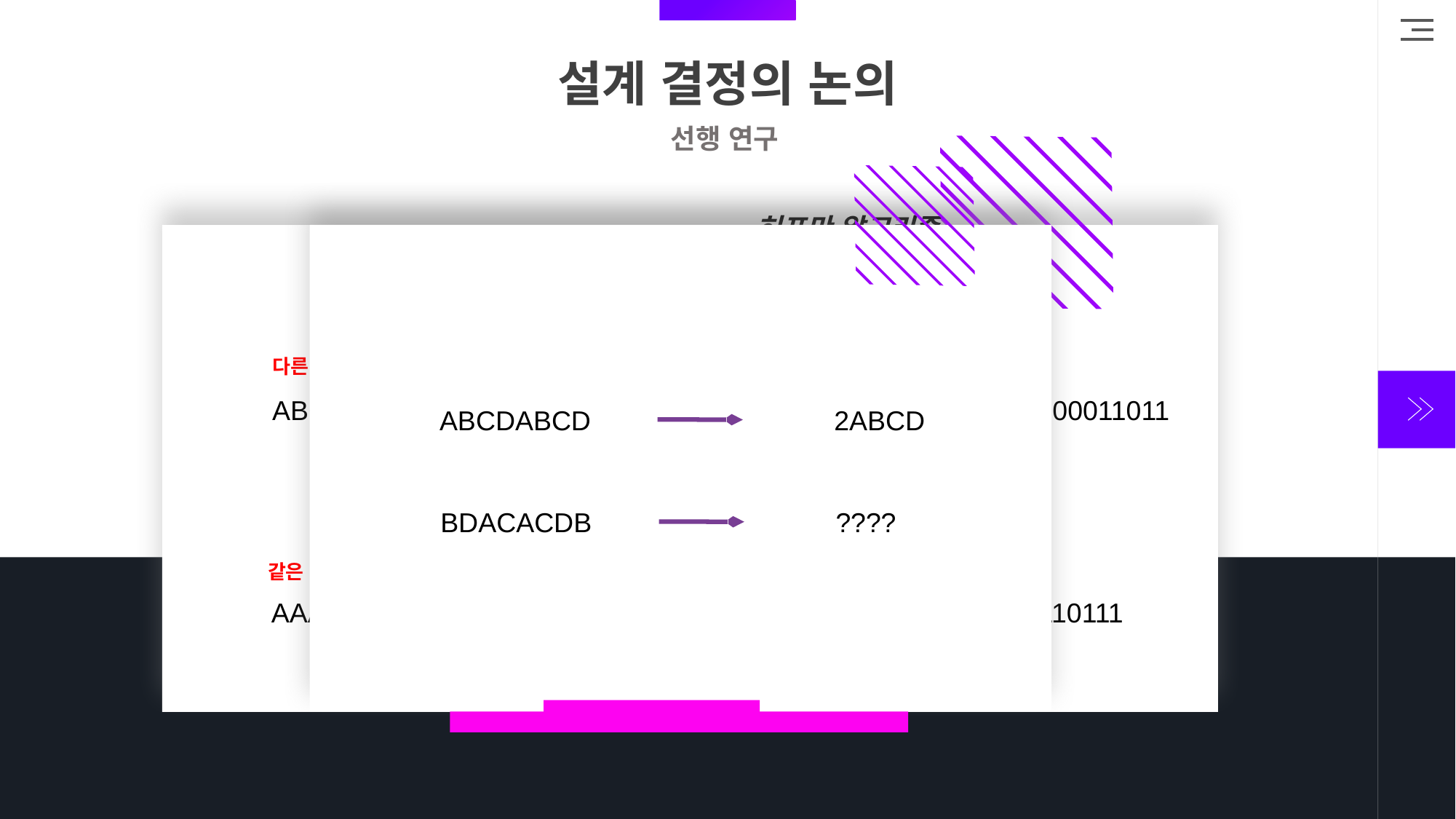

설계 결정의 논의

선행 연구

허프만 알고리즘

| A | 00 |
| --- | --- |
| B | 01 |
| C | 10 |
| D | 11 |

다른 문자열 빈도수

ABCDABCD
0001101100011011

ABCDABCD
2ABCD

BDACACDB
????
| A | 0 |
| --- | --- |
| B | 10 |
| C | 110 |
| D | 111 |

같은 문자열 빈도수

AAAAABCD
0000010110111